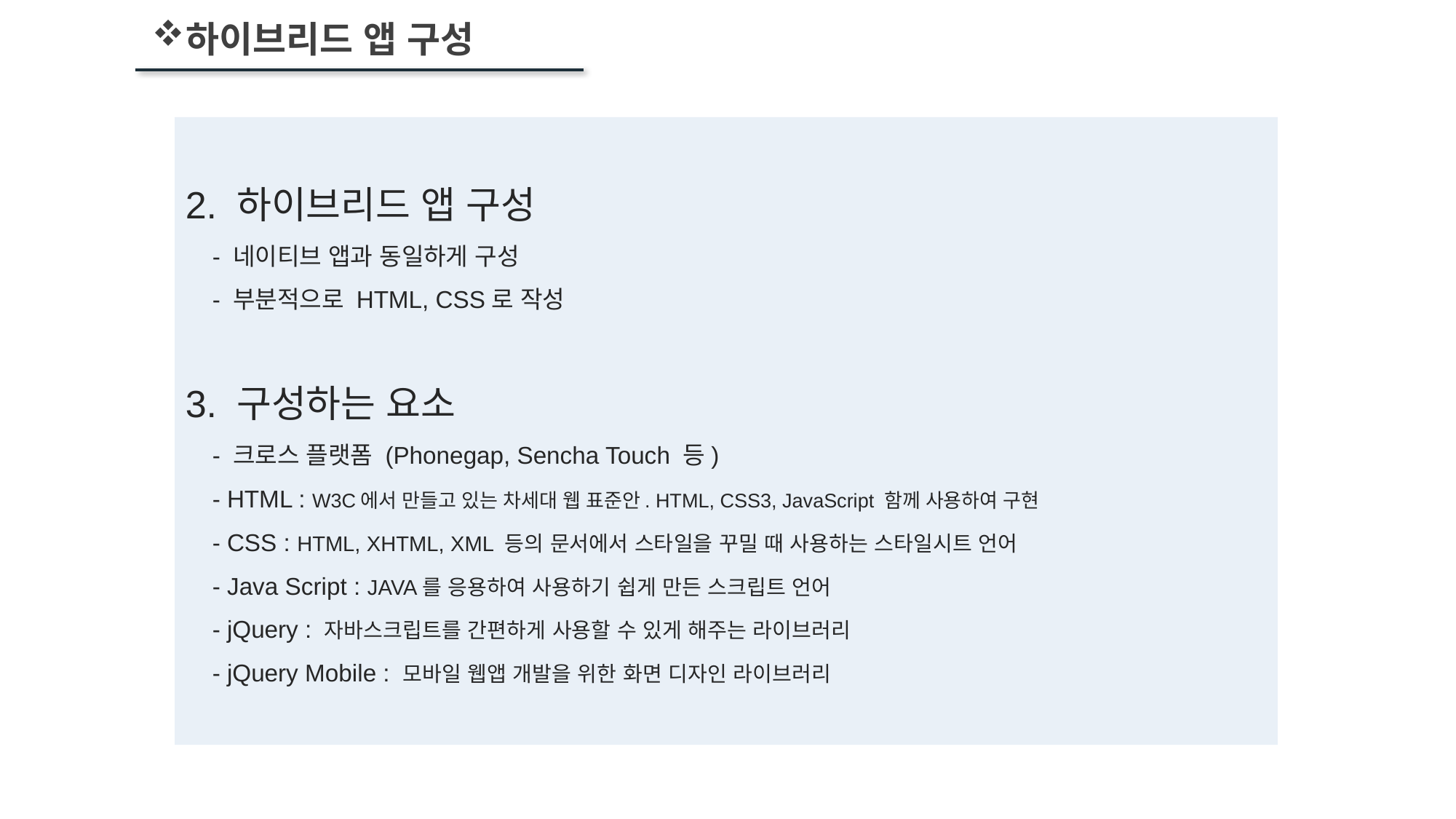

하이브리드 앱 구성

2. 하이브리드 앱 구성
    - 네이티브 앱과 동일하게 구성
    - 부분적으로 HTML, CSS로 작성

3. 구성하는 요소
    - 크로스 플랫폼 (Phonegap, Sencha Touch 등)
    - HTML : W3C에서 만들고 있는 차세대 웹 표준안. HTML, CSS3, JavaScript 함께 사용하여 구현
    - CSS : HTML, XHTML, XML 등의 문서에서 스타일을 꾸밀 때 사용하는 스타일시트 언어
    - Java Script : JAVA를 응용하여 사용하기 쉽게 만든 스크립트 언어
    - jQuery : 자바스크립트를 간편하게 사용할 수 있게 해주는 라이브러리
    - jQuery Mobile : 모바일 웹앱 개발을 위한 화면 디자인 라이브러리